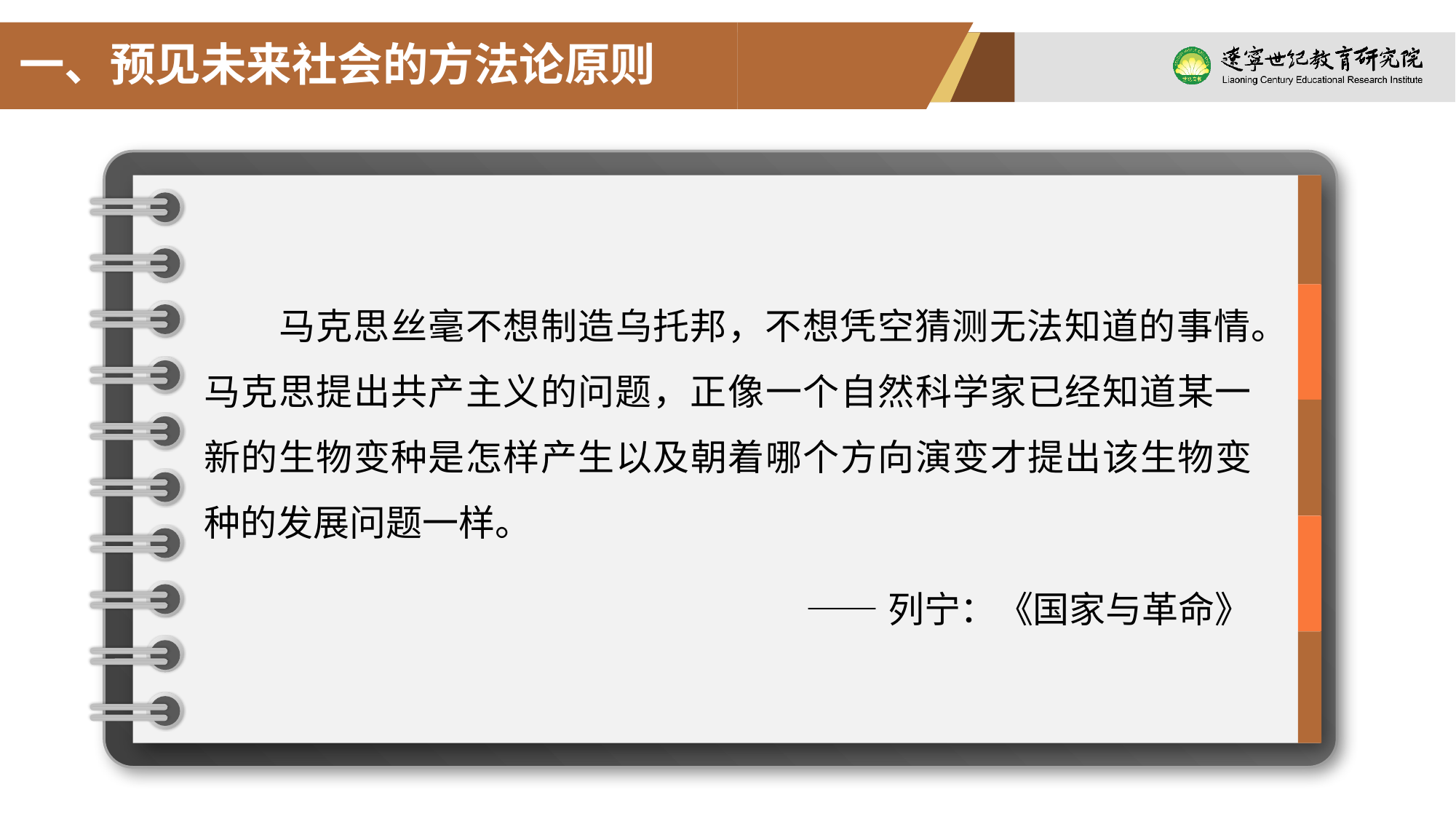

一、预见未来社会的方法论原则

马克思丝毫不想制造乌托邦，不想凭空猜测无法知道的事情。马克思提出共产主义的问题，正像一个自然科学家已经知道某一新的生物变种是怎样产生以及朝着哪个方向演变才提出该生物变种的发展问题一样。
                                                 ——列宁：《国家与革命》